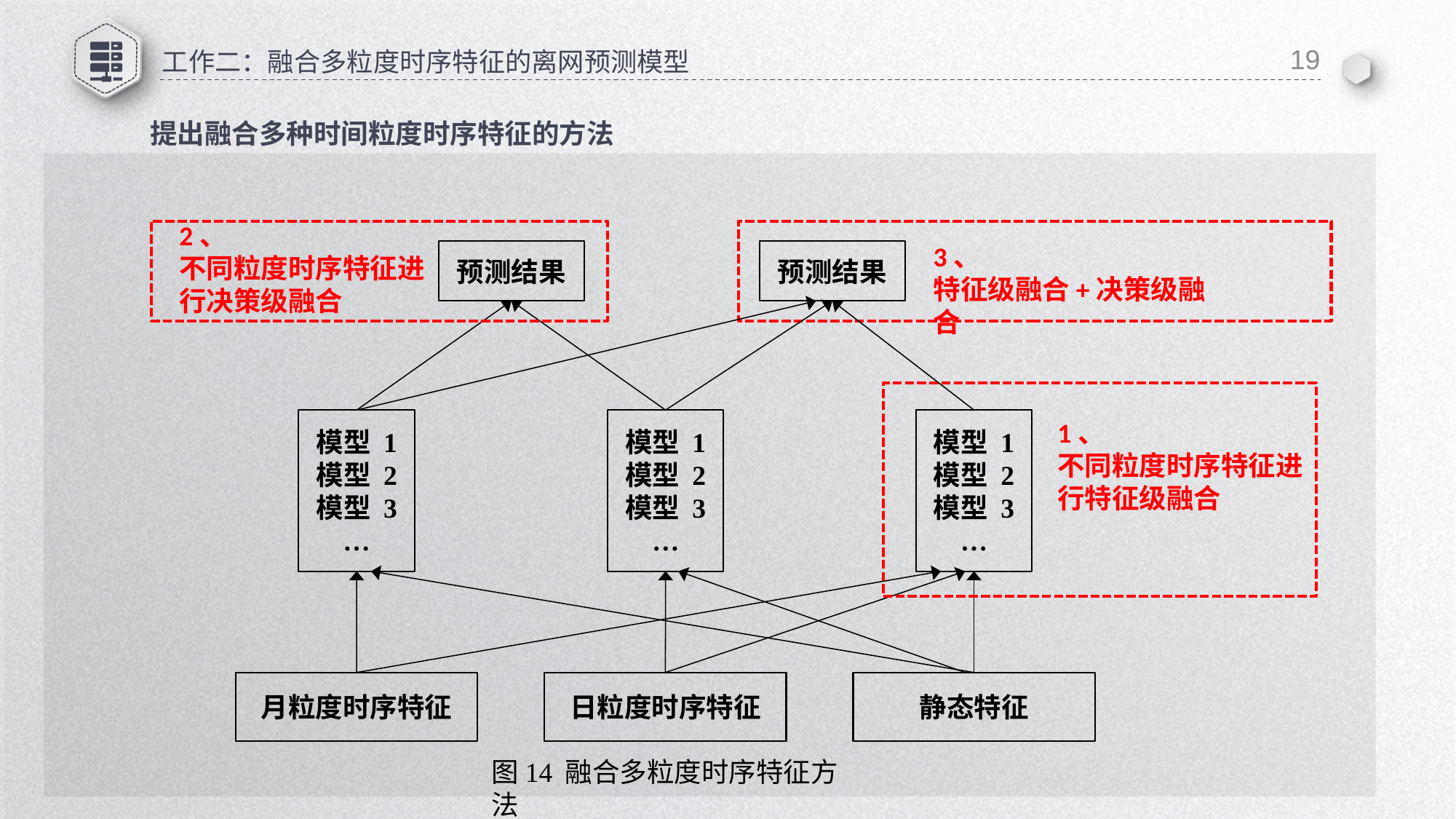

19
# 工作二：融合多粒度时序特征的离网预测模型
提出融合多种时间粒度时序特征的方法

2、
不同粒度时序特征进行决策级融合

3、
特征级融合+决策级融合
预测结果
预测结果

模型 1
模型 2
模型 3
…
模型 1
模型 2
模型 3
…
模型 1
模型 2
模型 3
…
1、
不同粒度时序特征进行特征级融合
月粒度时序特征
日粒度时序特征
静态特征
图14 融合多粒度时序特征方法